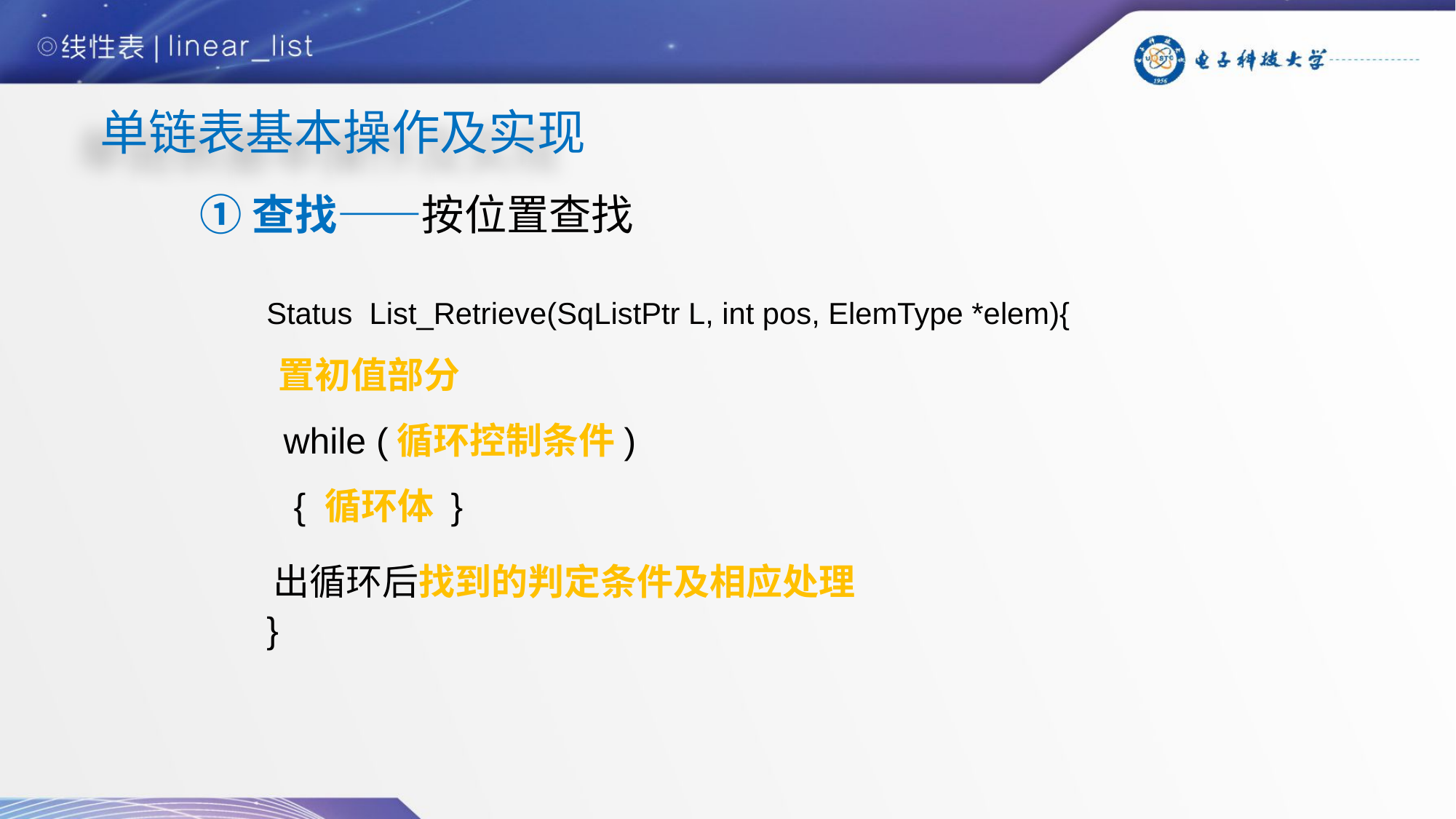

# 单链表基本操作及实现
①查找——按位置查找

Status  List_Retrieve(SqListPtr L, int pos, ElemType *elem){
       置初值部分
       while (循环控制条件)
        { 循环体 }
　   出循环后找到的判定条件及相应处理
}